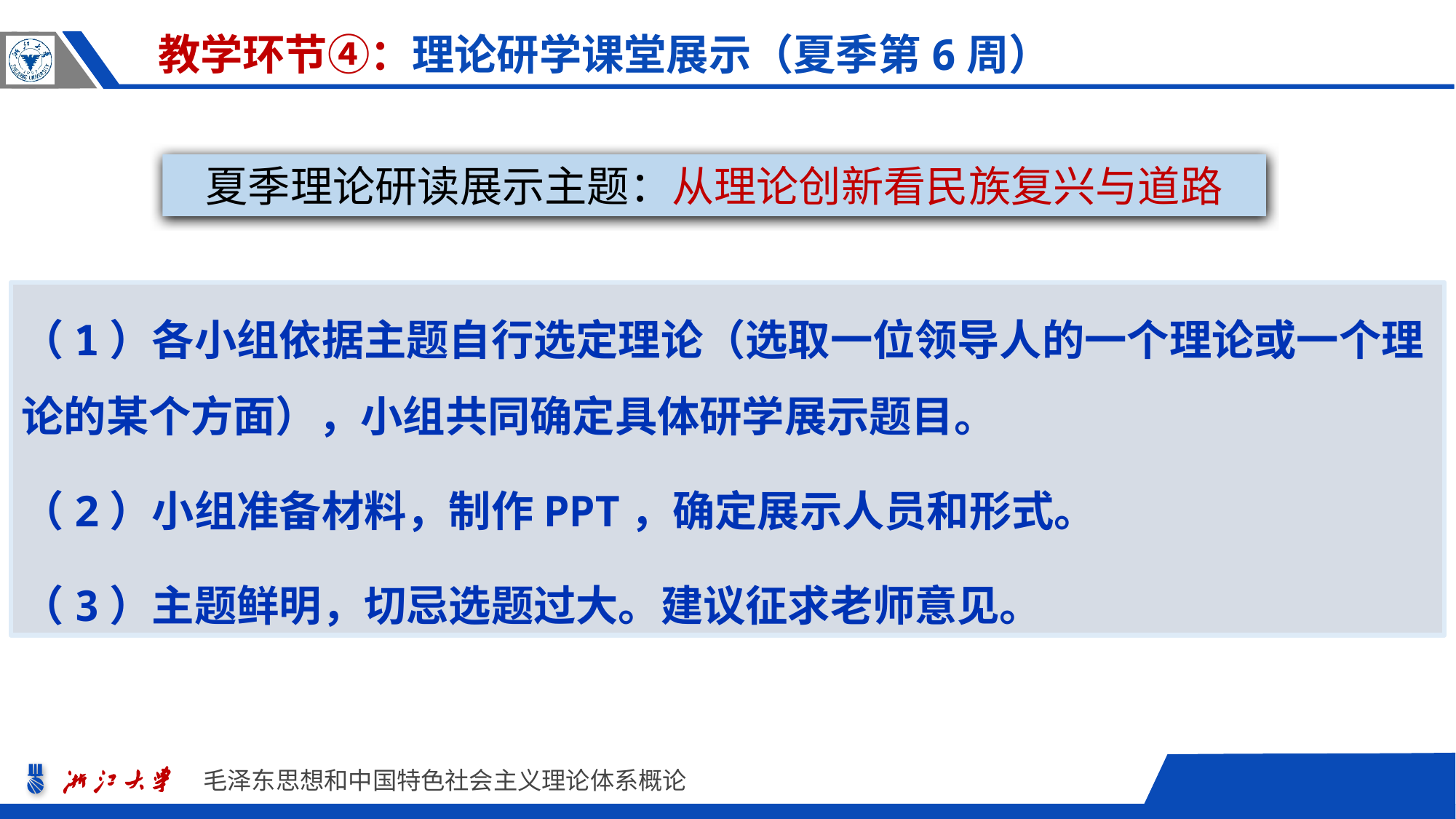

教学环节④：理论研学课堂展示（夏季第6周）
夏季理论研读展示主题：从理论创新看民族复兴与道路
（1）各小组依据主题自行选定理论（选取一位领导人的一个理论或一个理论的某个方面），小组共同确定具体研学展示题目。
（2）小组准备材料，制作PPT，确定展示人员和形式。
（3）主题鲜明，切忌选题过大。建议征求老师意见。